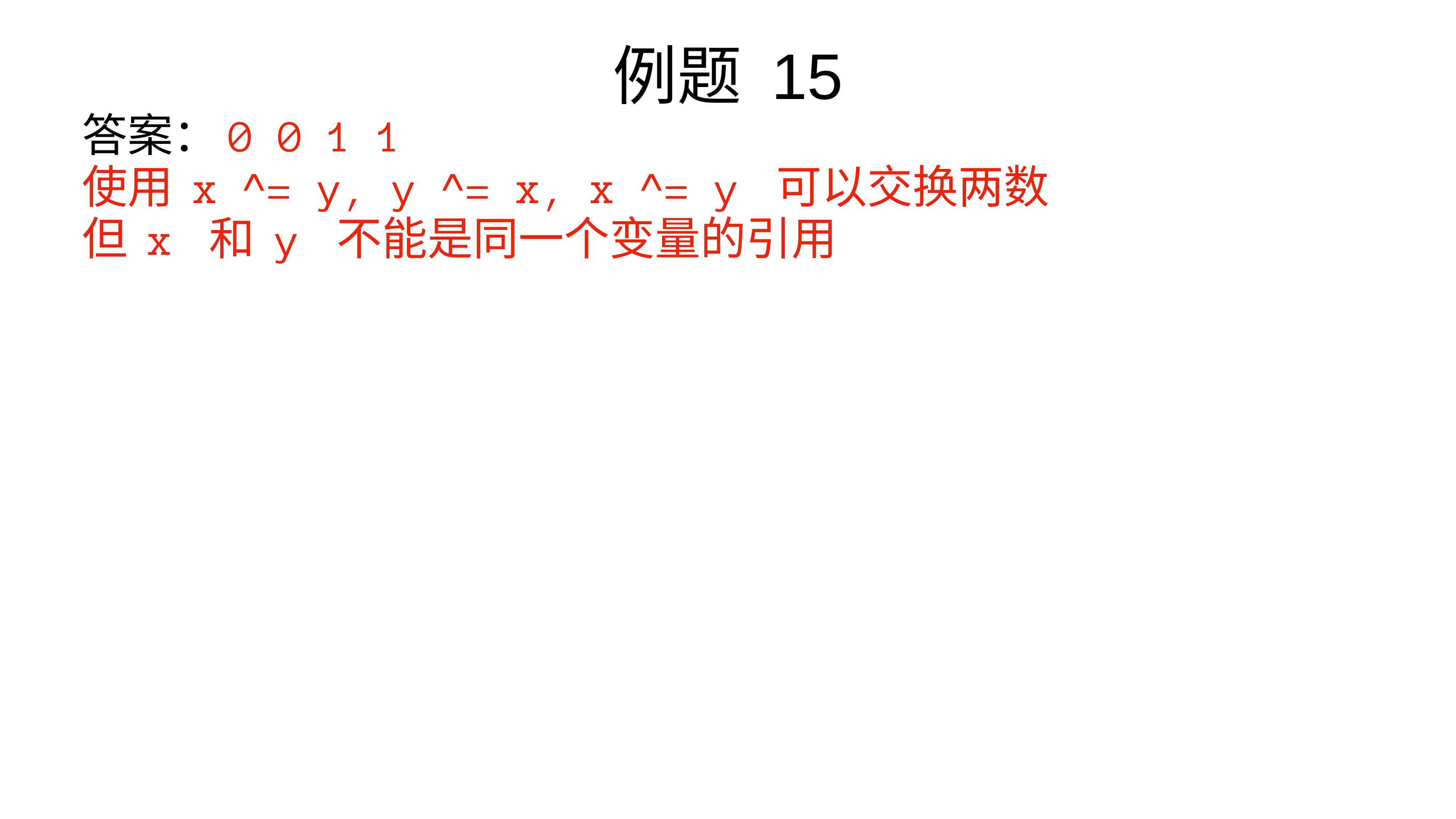

例题 15
答案：0 0 1 1
使用 x ^= y, y ^= x, x ^= y 可以交换两数
但 x 和 y 不能是同一个变量的引用